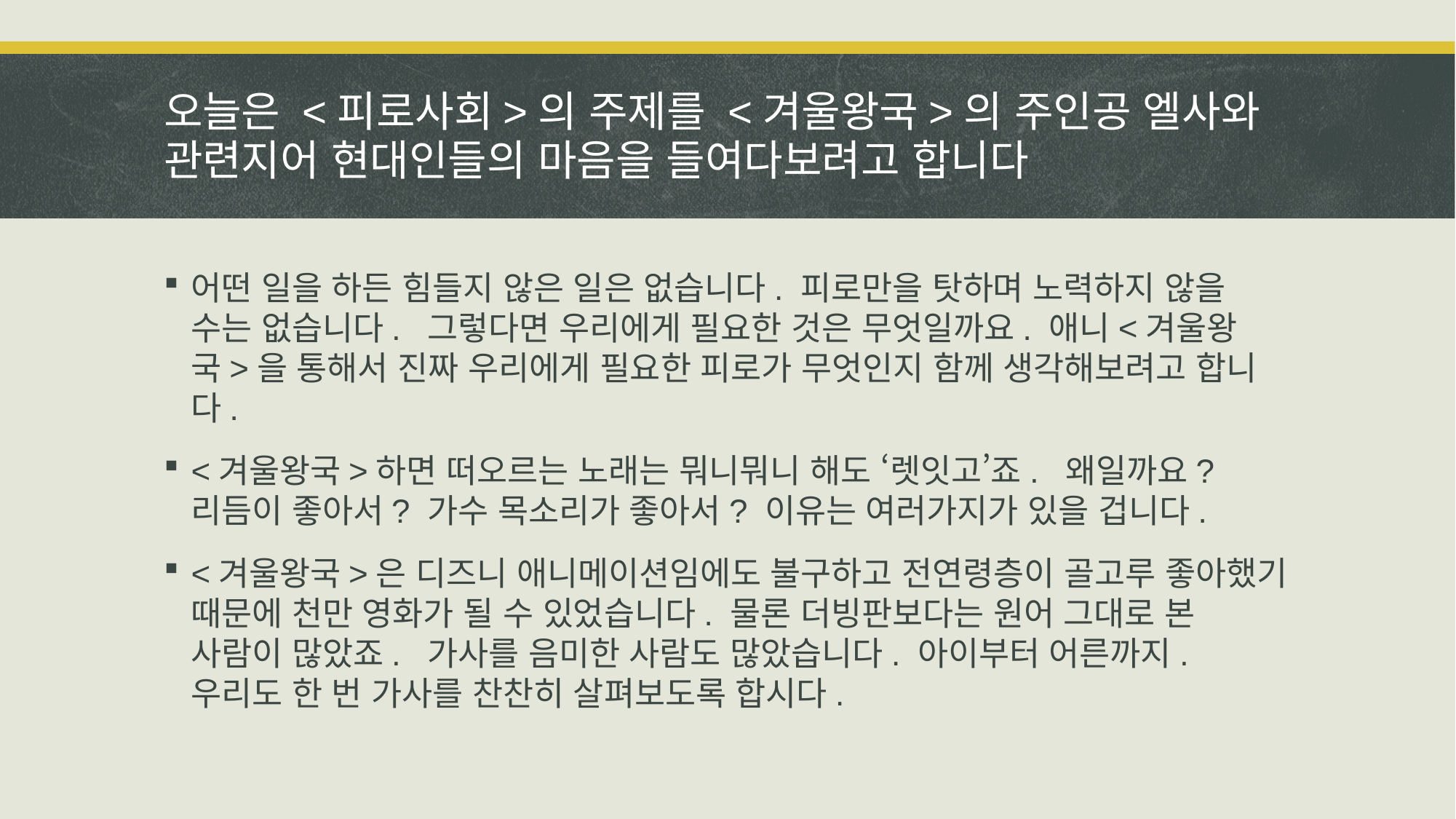

# 오늘은 <피로사회>의 주제를 <겨울왕국>의 주인공 엘사와 관련지어 현대인들의 마음을 들여다보려고 합니다
어떤 일을 하든 힘들지 않은 일은 없습니다. 피로만을 탓하며 노력하지 않을 수는 없습니다.  그렇다면 우리에게 필요한 것은 무엇일까요. 애니<겨울왕국>을 통해서 진짜 우리에게 필요한 피로가 무엇인지 함께 생각해보려고 합니다.
<겨울왕국>하면 떠오르는 노래는 뭐니뭐니 해도 ‘렛잇고’죠.  왜일까요? 리듬이 좋아서? 가수 목소리가 좋아서? 이유는 여러가지가 있을 겁니다.
<겨울왕국>은 디즈니 애니메이션임에도 불구하고 전연령층이 골고루 좋아했기 때문에 천만 영화가 될 수 있었습니다. 물론 더빙판보다는 원어 그대로 본 사람이 많았죠.  가사를 음미한 사람도 많았습니다. 아이부터 어른까지. 우리도 한 번 가사를 찬찬히 살펴보도록 합시다.